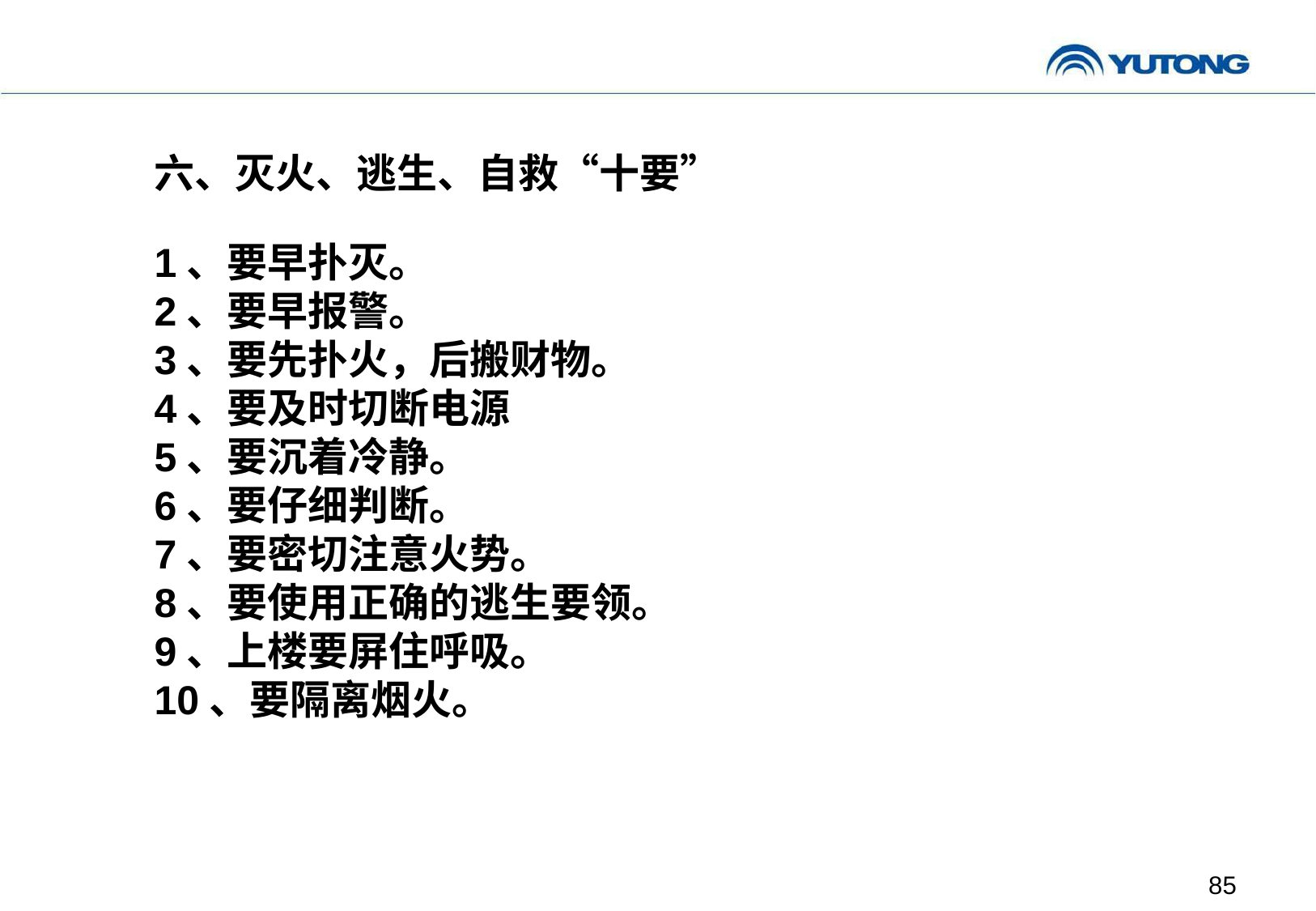

六、灭火、逃生、自救“十要”

1、要早扑灭。
2、要早报警。
3、要先扑火，后搬财物。
4、要及时切断电源
5、要沉着冷静。
6、要仔细判断。
7、要密切注意火势。
8、要使用正确的逃生要领。
9、上楼要屏住呼吸。
10、要隔离烟火。
85